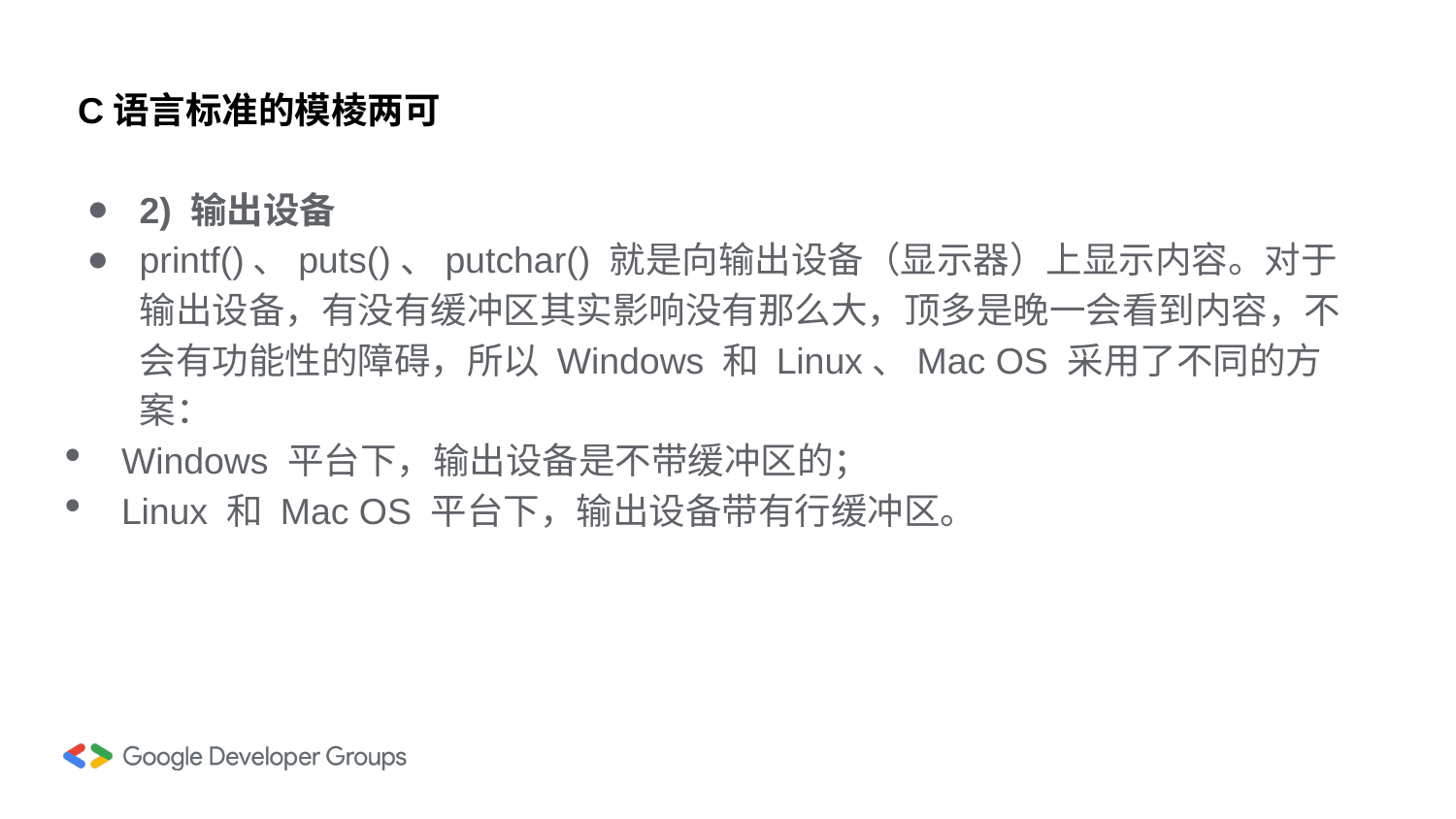

# C语言标准的模棱两可
2) 输出设备
printf()、puts()、putchar() 就是向输出设备（显示器）上显示内容。对于输出设备，有没有缓冲区其实影响没有那么大，顶多是晚一会看到内容，不会有功能性的障碍，所以 Windows 和 Linux、Mac OS 采用了不同的方案：
Windows 平台下，输出设备是不带缓冲区的；
Linux 和 Mac OS 平台下，输出设备带有行缓冲区。